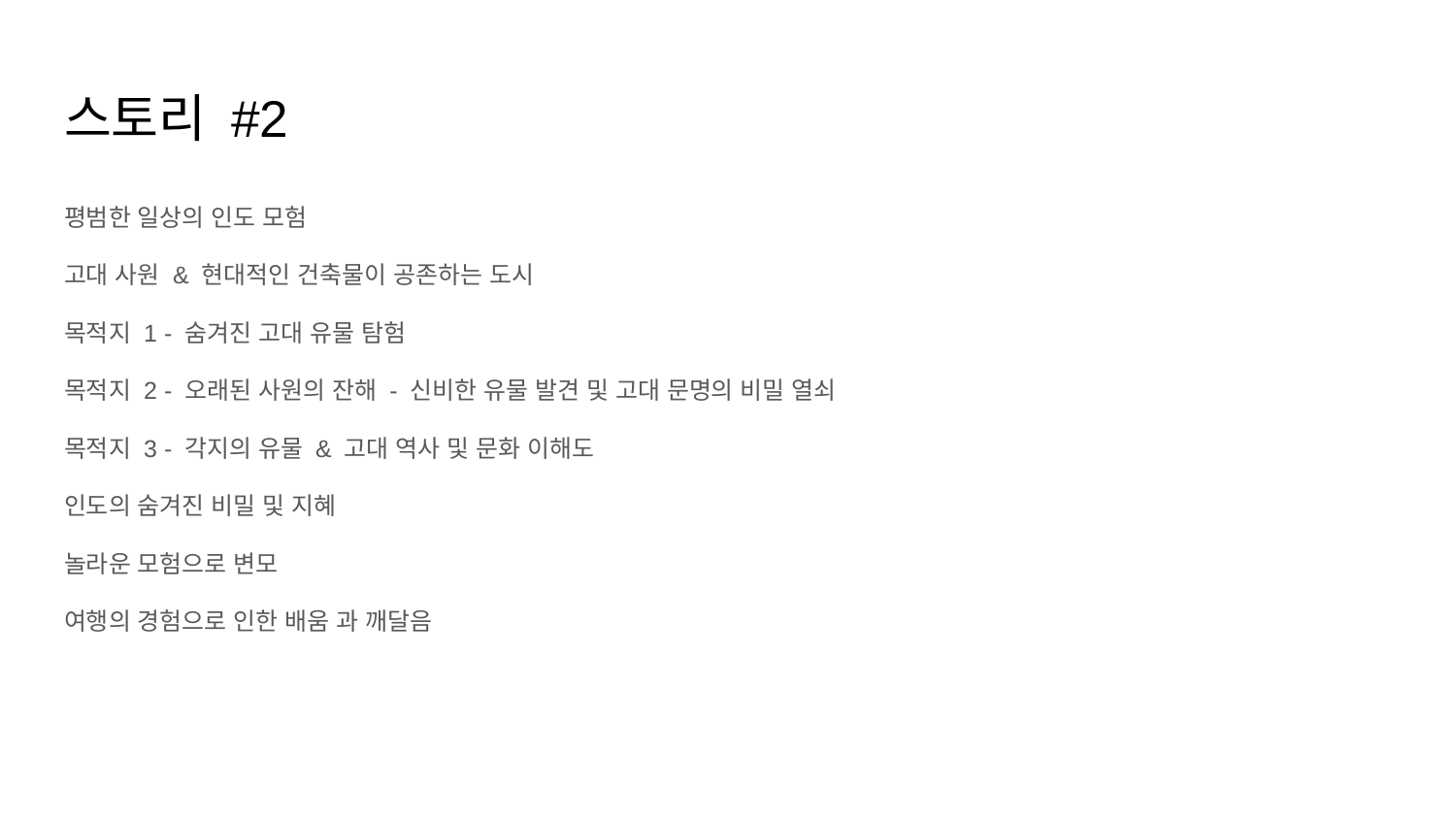

# 스토리 #2
평범한 일상의 인도 모험
고대 사원 & 현대적인 건축물이 공존하는 도시
목적지 1 - 숨겨진 고대 유물 탐험
목적지 2 - 오래된 사원의 잔해 - 신비한 유물 발견 및 고대 문명의 비밀 열쇠
목적지 3 - 각지의 유물 & 고대 역사 및 문화 이해도
인도의 숨겨진 비밀 및 지혜
놀라운 모험으로 변모
여행의 경험으로 인한 배움 과 깨달음